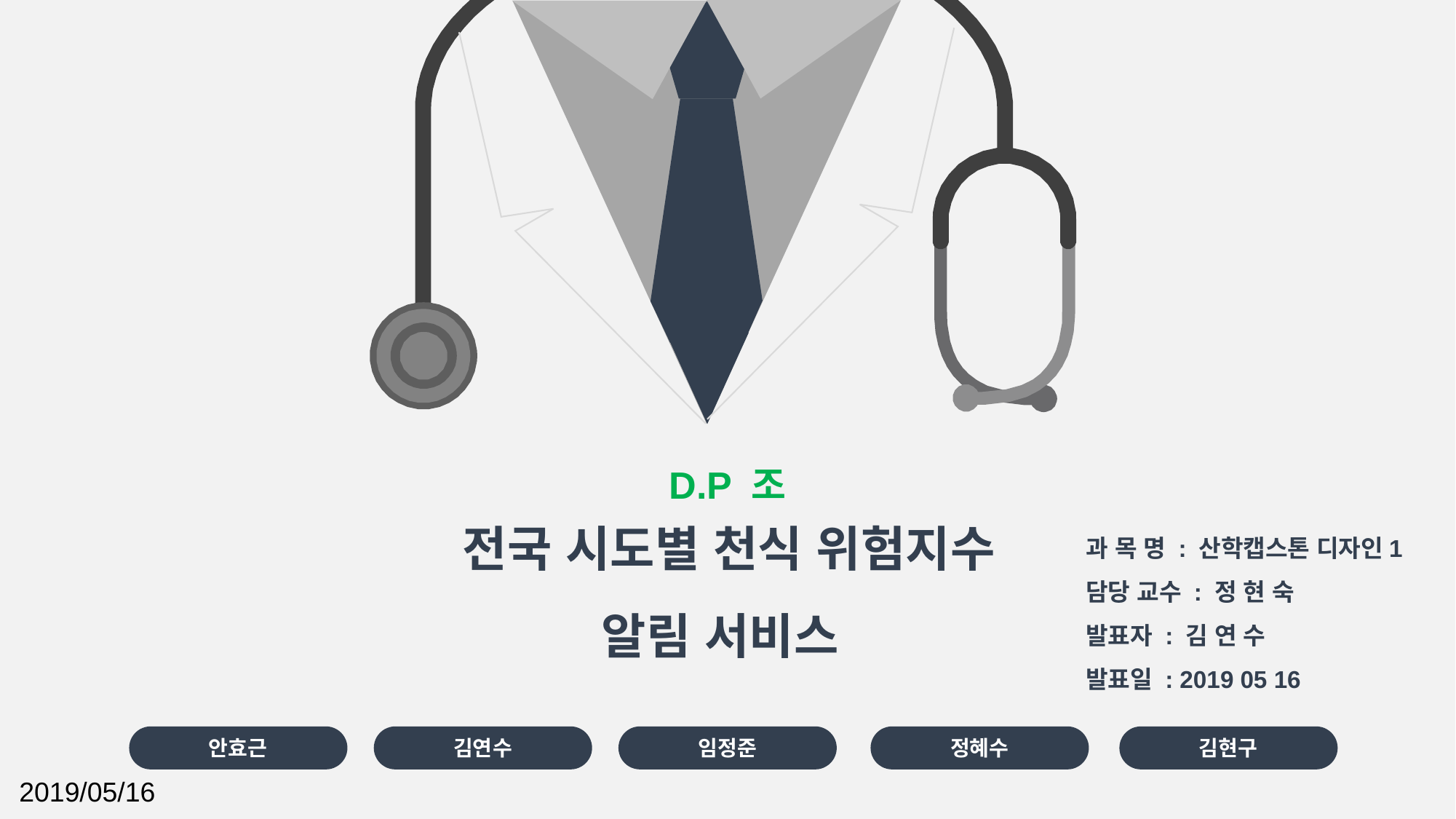

D.P 조
전국 시도별 천식 위험지수
알림 서비스
과 목 명 : 산학캡스톤 디자인1
담당 교수 : 정 현 숙
발표자 : 김 연 수
발표일 : 2019 05 16

안효근
김연수
임정준
정혜수
김현구
2019/05/16